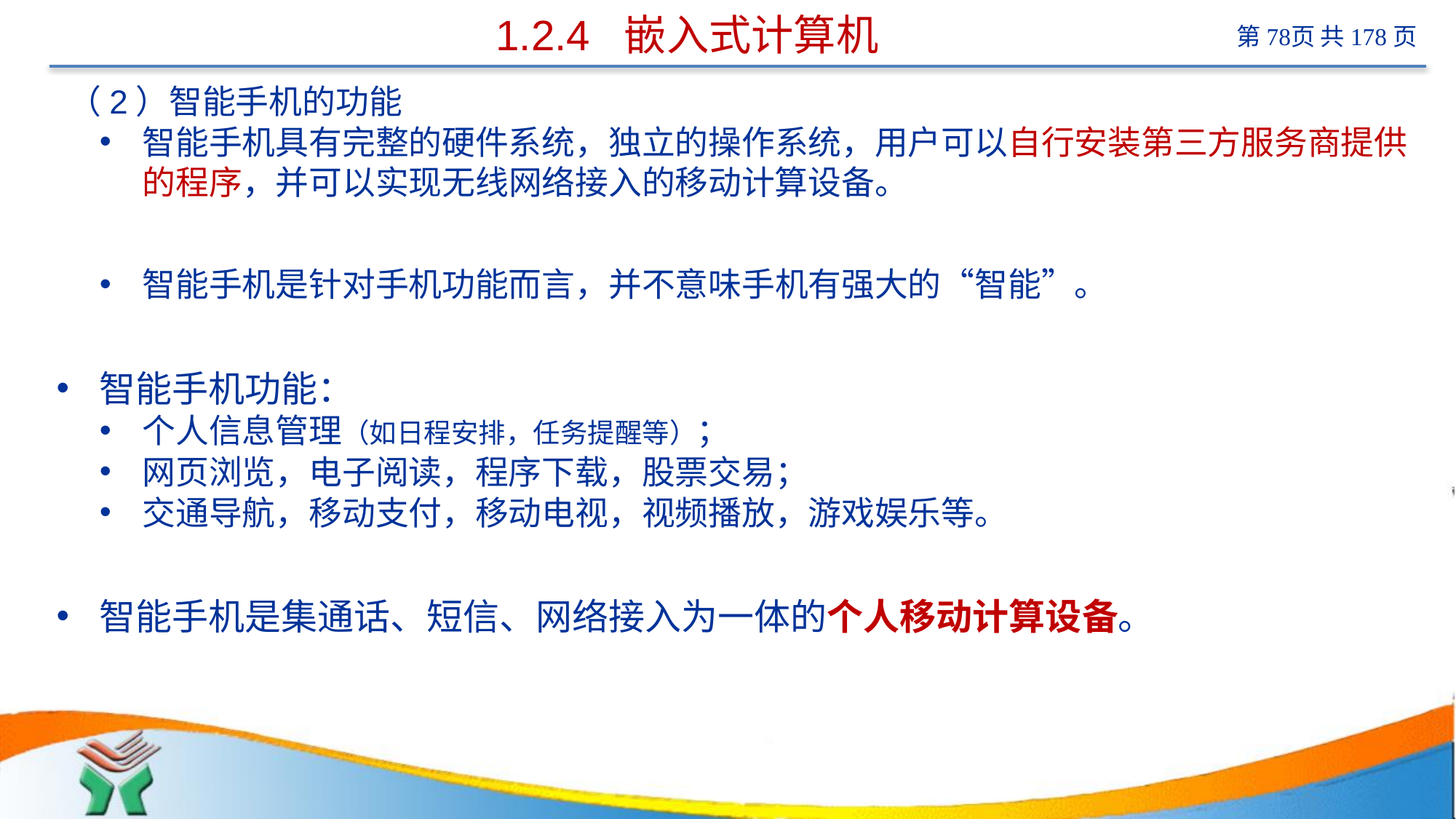

# 1.2.4  嵌入式计算机
（2）智能手机的功能
智能手机具有完整的硬件系统，独立的操作系统，用户可以自行安装第三方服务商提供的程序，并可以实现无线网络接入的移动计算设备。

智能手机是针对手机功能而言，并不意味手机有强大的“智能”。

智能手机功能：
个人信息管理（如日程安排，任务提醒等）；
网页浏览，电子阅读，程序下载，股票交易；
交通导航，移动支付，移动电视，视频播放，游戏娱乐等。

智能手机是集通话、短信、网络接入为一体的个人移动计算设备。